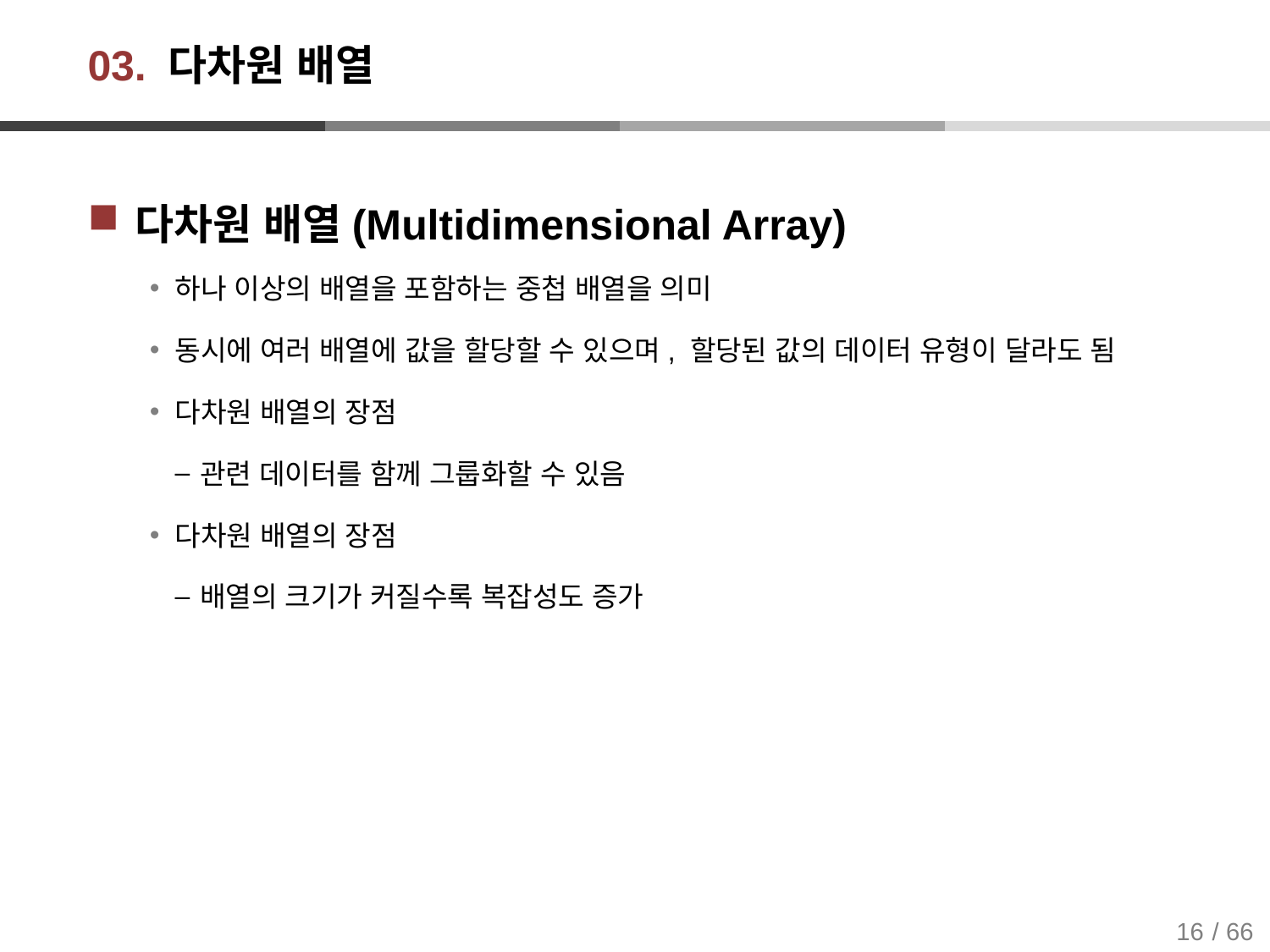

# 03. 다차원 배열
다차원 배열(Multidimensional Array)
하나 이상의 배열을 포함하는 중첩 배열을 의미
동시에 여러 배열에 값을 할당할 수 있으며, 할당된 값의 데이터 유형이 달라도 됨
다차원 배열의 장점
관련 데이터를 함께 그룹화할 수 있음
다차원 배열의 장점
배열의 크기가 커질수록 복잡성도 증가